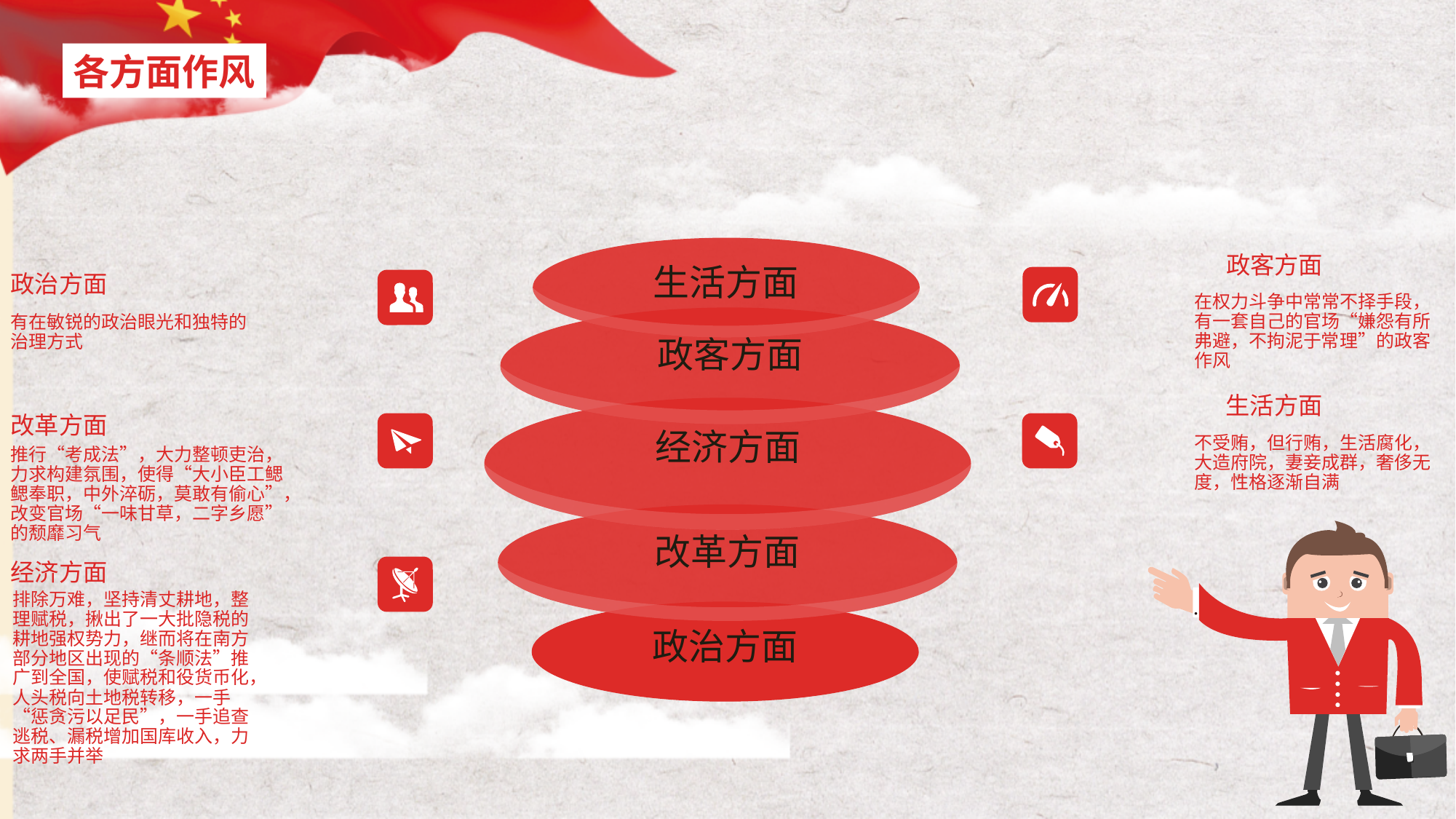

各方面作风
生活方面

政客方面
政治方面

在权力斗争中常常不择手段，有一套自己的官场“嫌怨有所弗避，不拘泥于常理”的政客作风
有在敏锐的政治眼光和独特的治理方式
政客方面

生活方面
经济方面

改革方面

不受贿，但行贿，生活腐化，大造府院，妻妾成群，奢侈无度，性格逐渐自满
推行“考成法”，大力整顿吏治，力求构建氛围，使得“大小臣工鳃鳃奉职，中外淬砺，莫敢有偷心”，改变官场“一味甘草，二字乡愿”的颓靡习气
改革方面

经济方面

排除万难，坚持清丈耕地，整理赋税，揪出了一大批隐税的耕地强权势力，继而将在南方部分地区出现的“条顺法”推广到全国，使赋税和役货币化，人头税向土地税转移，一手“惩贪污以足民”，一手追查逃税、漏税增加国库收入，力求两手并举
政治方面